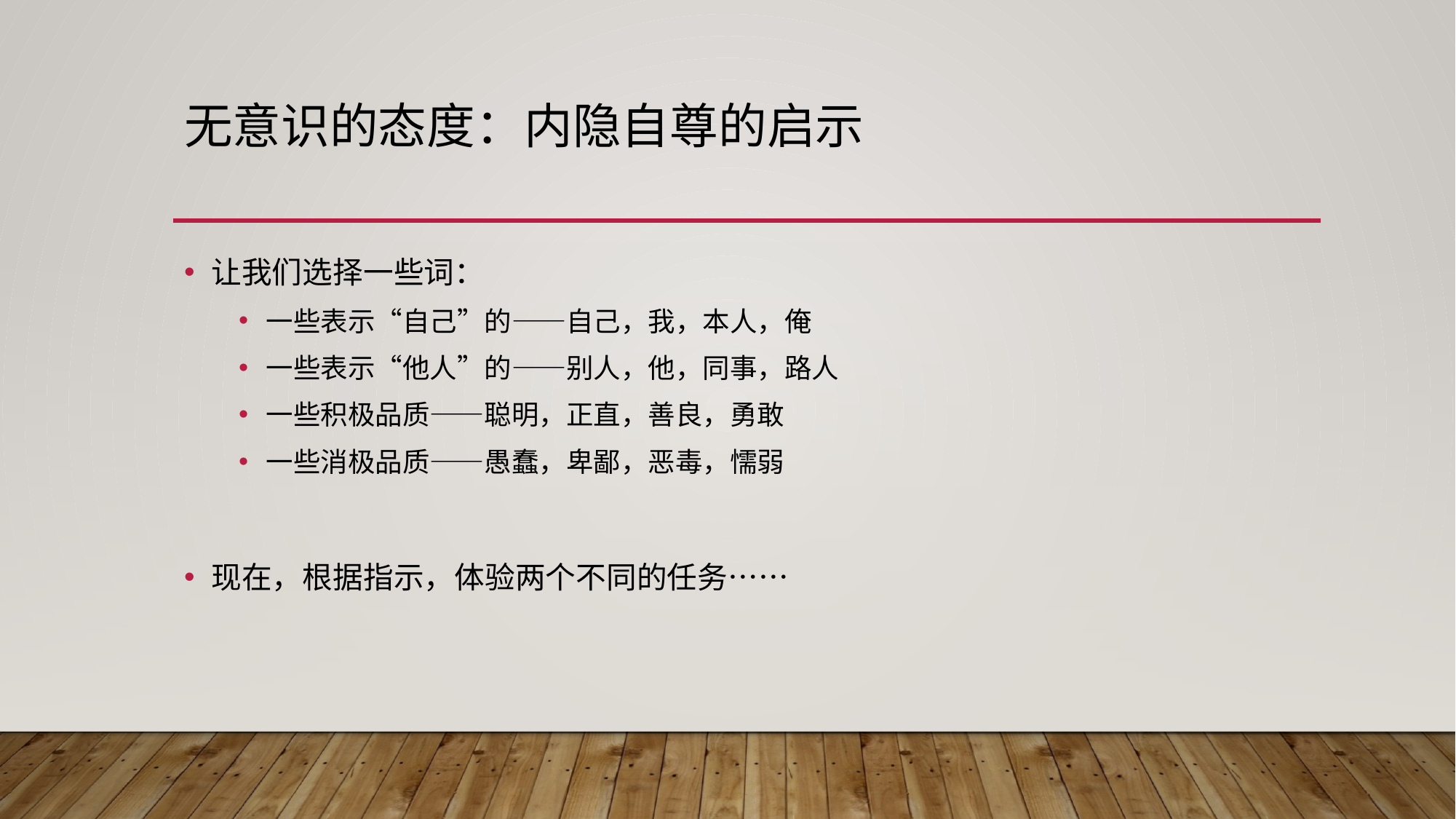

# 无意识的态度：内隐自尊的启示
让我们选择一些词：
一些表示“自己”的——自己，我，本人，俺
一些表示“他人”的——别人，他，同事，路人
一些积极品质——聪明，正直，善良，勇敢
一些消极品质——愚蠢，卑鄙，恶毒，懦弱

现在，根据指示，体验两个不同的任务……